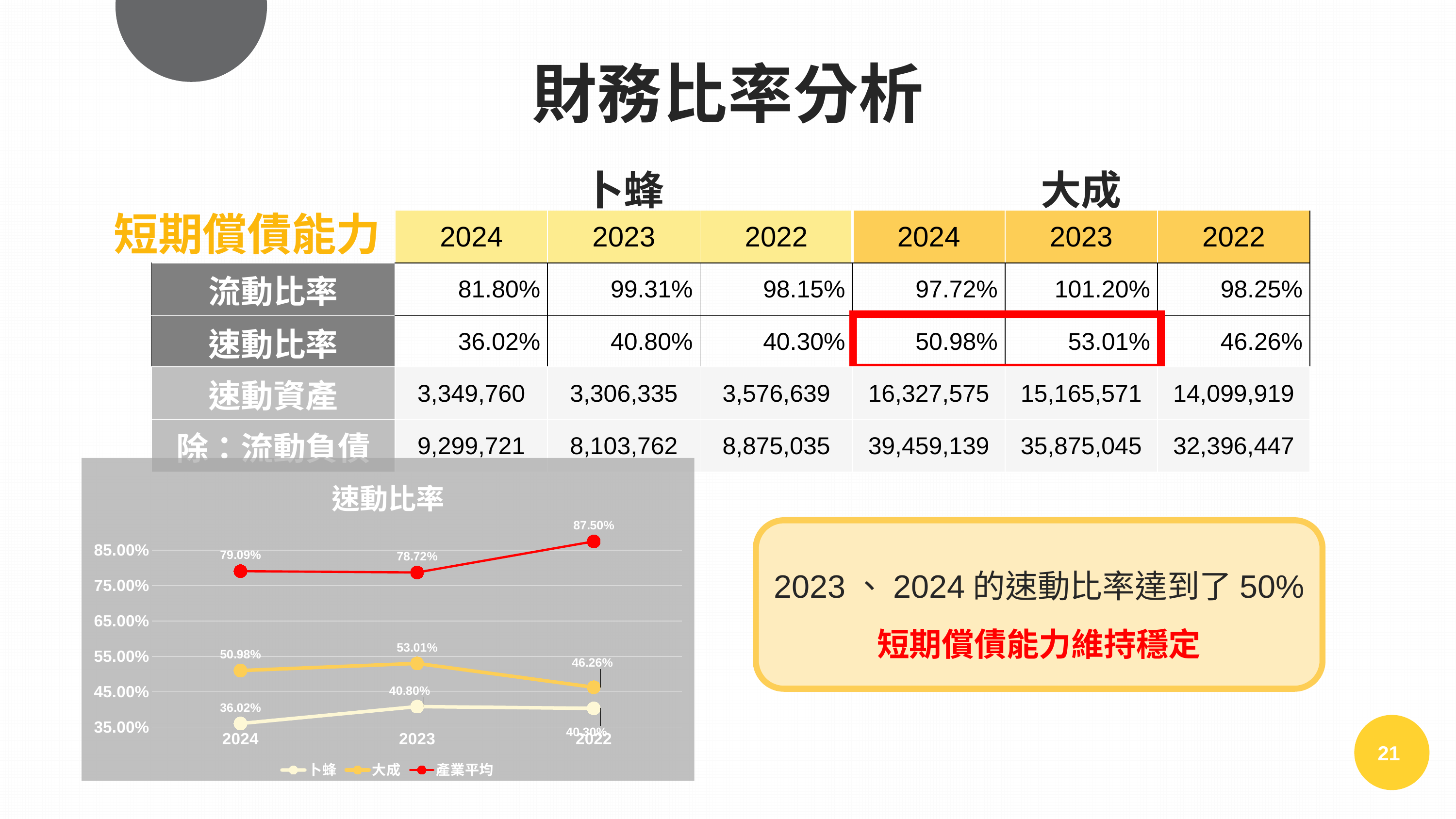

財務比率分析
|  | 卜蜂 |  |  | 大成 |  |  |
| --- | --- | --- | --- | --- | --- | --- |
|  | 2024 | 2023 | 2022 | 2024 | 2023 | 2022 |
| 流動比率 | 81.80% | 99.31% | 98.15% | 97.72% | 101.20% | 98.25% |
| 速動比率 | 36.02% | 40.80% | 40.30% | 50.98% | 53.01% | 46.26% |
| 現金比率 | 6.16% | 3.40% | 3.51% | 25.47% | 22.39% | 17.19% |
短期償債能力

| 速動資產 | 3,349,760 | 3,306,335 | 3,576,639 | 16,327,575 | 15,165,571 | 14,099,919 |
| --- | --- | --- | --- | --- | --- | --- |
| 除：流動負債 | 9,299,721 | 8,103,762 | 8,875,035 | 39,459,139 | 35,875,045 | 32,396,447 |

### Chart: 速動比率

| Category | 卜蜂 | 大成 | 產業平均 |
|---|---|---|---|
| 2024 | 0.3602 | 0.5098 | 0.7909 |
| 2023 | 0.408 | 0.5301 | 0.7872 |
| 2022 | 0.403 | 0.4626 | 0.875 |
2023、2024的速動比率達到了50%
短期償債能力維持穩定

21